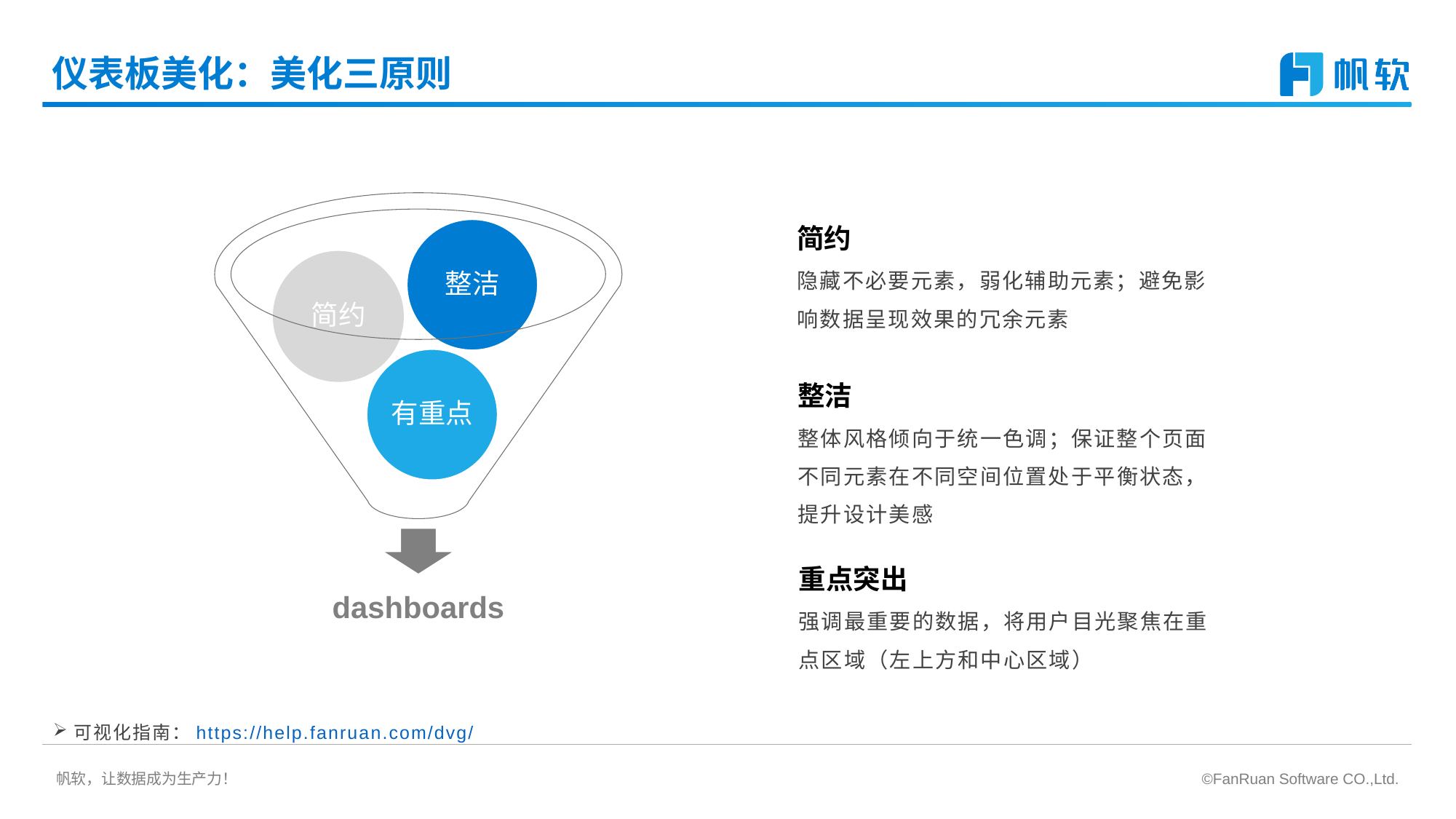

# 仪表板美化：美化三原则

简约
隐藏不必要元素，弱化辅助元素；避免影响数据呈现效果的冗余元素
整洁
简约
有重点
整洁
整体风格倾向于统一色调；保证整个页面不同元素在不同空间位置处于平衡状态，提升设计美感

重点突出
强调最重要的数据，将用户目光聚焦在重点区域（左上方和中心区域）
dashboards
可视化指南：https://help.fanruan.com/dvg/